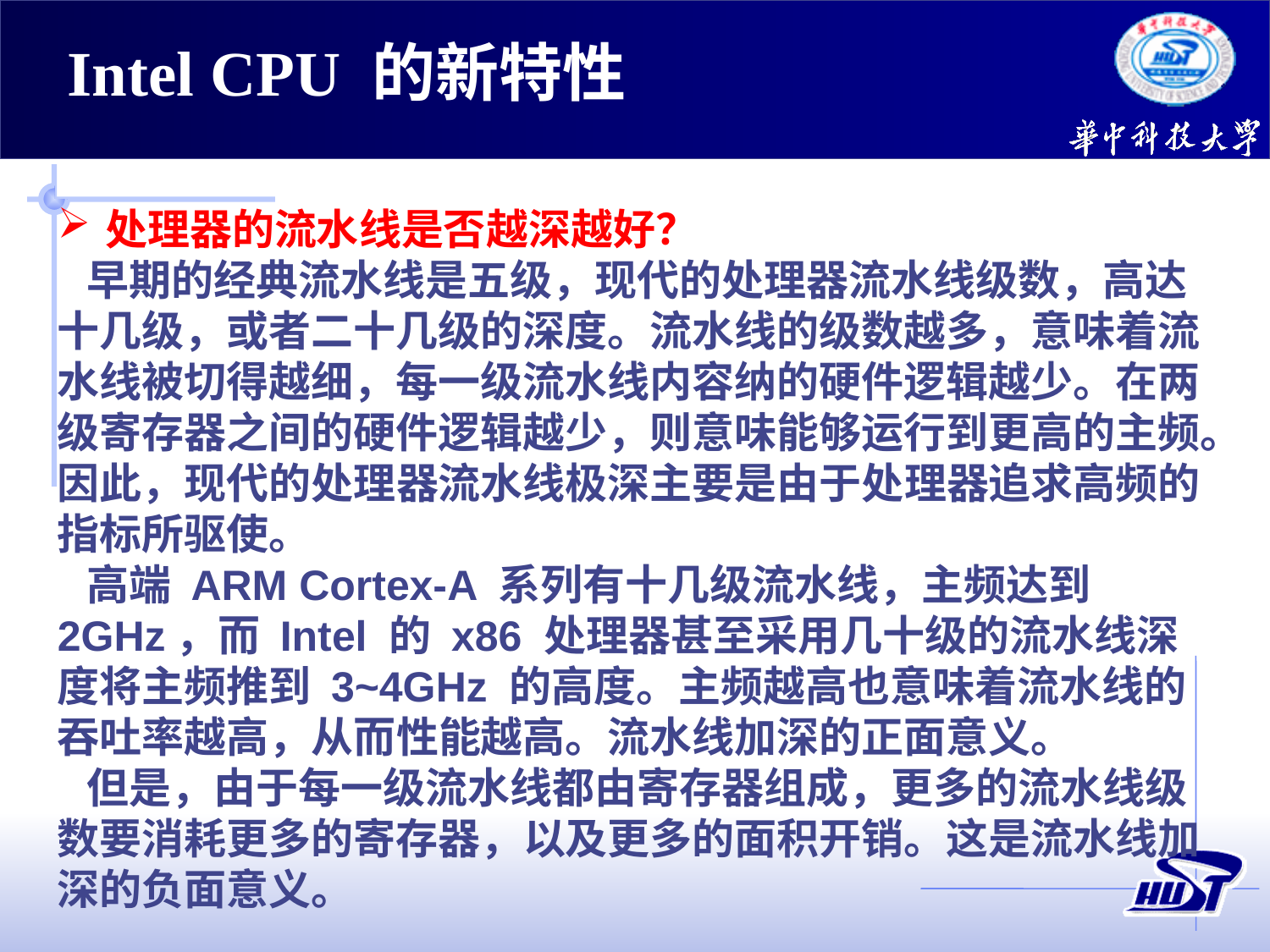

Intel CPU 的新特性
处理器的流水线是否越深越好？
  早期的经典流水线是五级，现代的处理器流水线级数，高达十几级，或者二十几级的深度。流水线的级数越多，意味着流水线被切得越细，每一级流水线内容纳的硬件逻辑越少。在两级寄存器之间的硬件逻辑越少，则意味能够运行到更高的主频。因此，现代的处理器流水线极深主要是由于处理器追求高频的指标所驱使。
  高端 ARM Cortex-A 系列有十几级流水线，主频达到 2GHz，而 Intel 的 x86 处理器甚至采用几十级的流水线深度将主频推到 3~4GHz 的高度。主频越高也意味着流水线的吞吐率越高，从而性能越高。流水线加深的正面意义。
  但是，由于每一级流水线都由寄存器组成，更多的流水线级数要消耗更多的寄存器，以及更多的面积开销。这是流水线加深的负面意义。